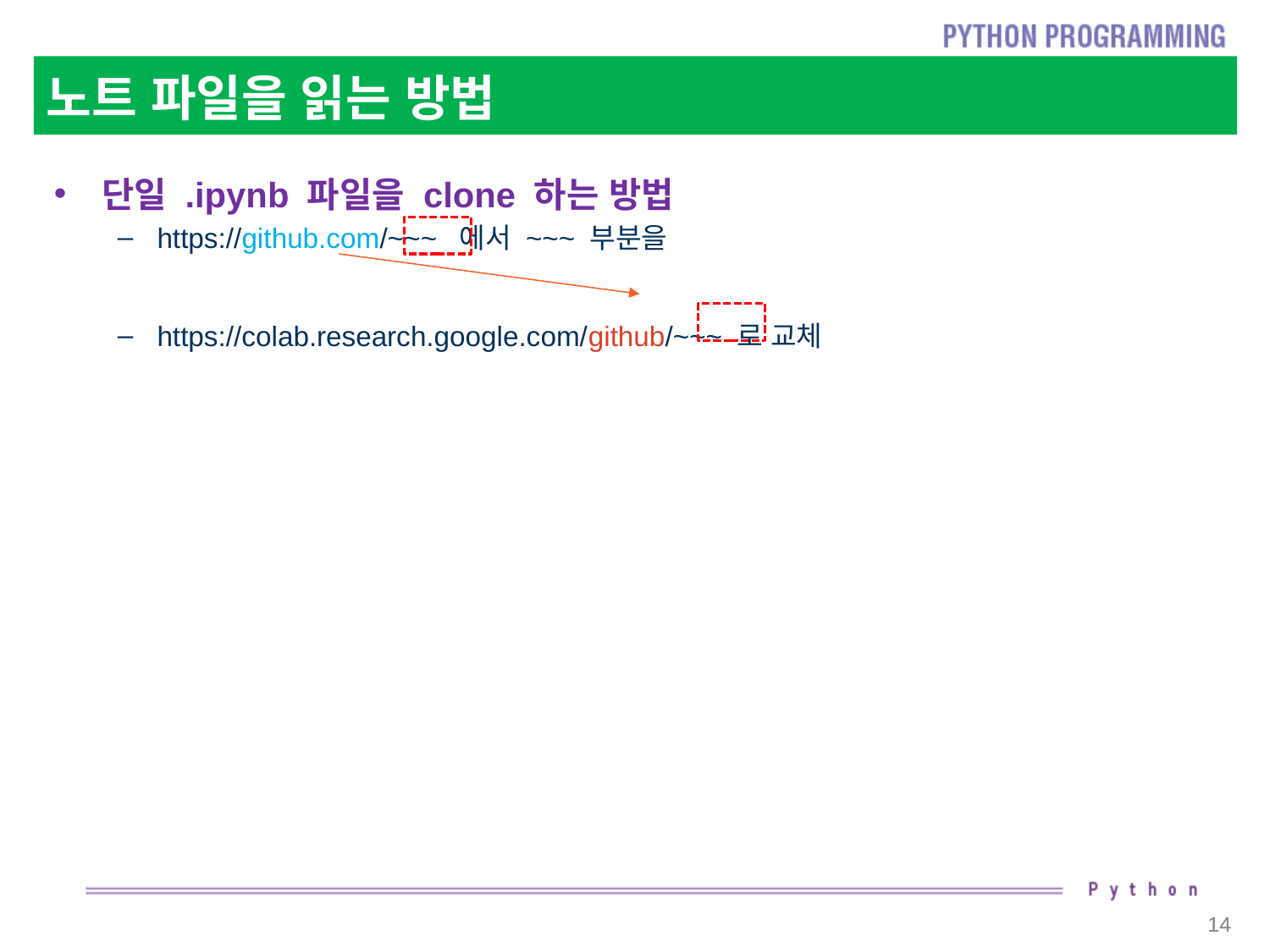

# 노트 파일을 읽는 방법
단일 .ipynb 파일을 clone 하는 방법
https://github.com/~~~  에서 ~~~ 부분을

https://colab.research.google.com/github/~~~ 로 교체

14